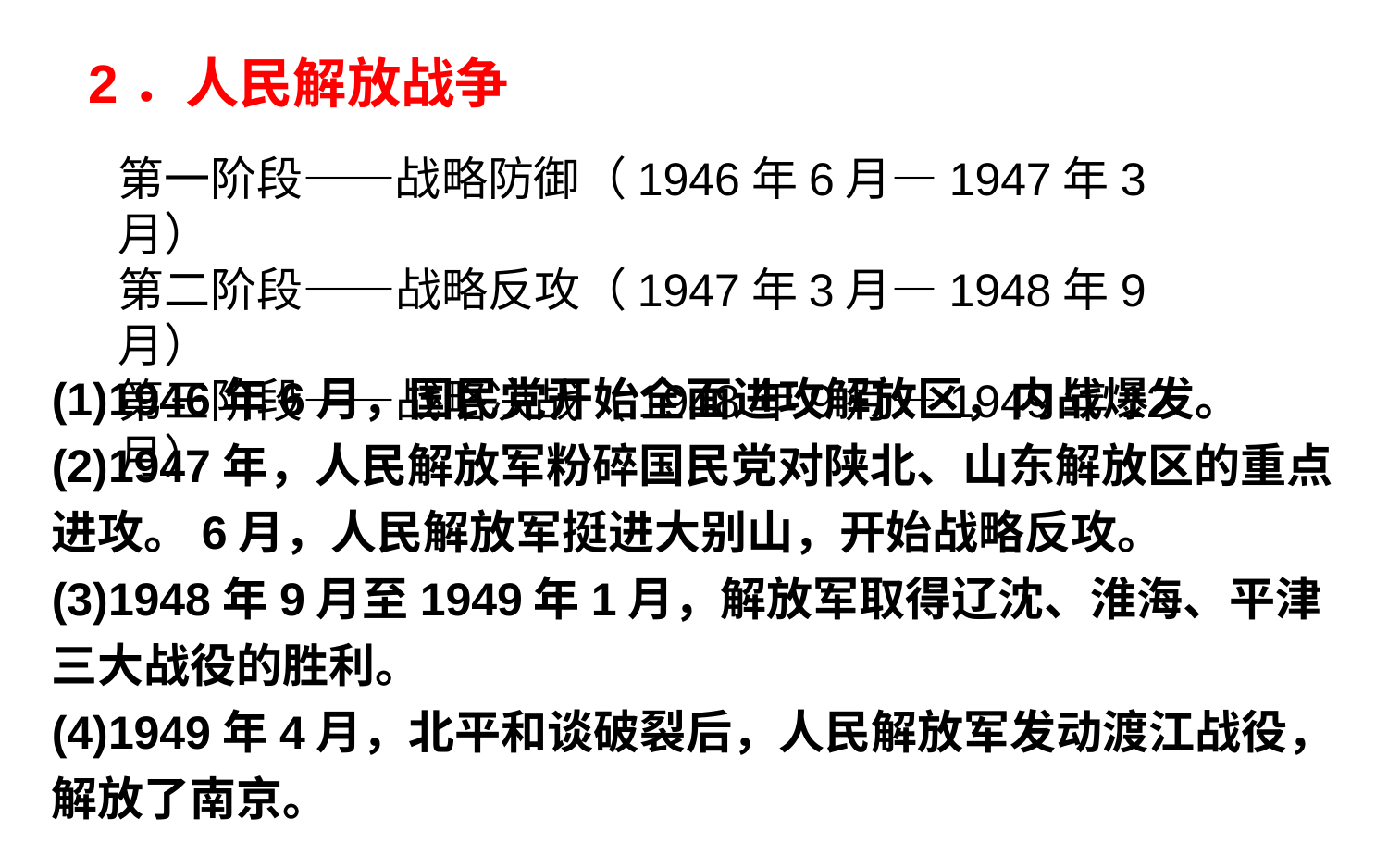

2．人民解放战争
第一阶段——战略防御（1946年6月—1947年3月）
第二阶段——战略反攻（1947年3月—1948年9月）
第三阶段——战略决战（1948年9月—1949年12月）
(1)1946年6月，国民党开始全面进攻解放区，内战爆发。
(2)1947年，人民解放军粉碎国民党对陕北、山东解放区的重点进攻。6月，人民解放军挺进大别山，开始战略反攻。
(3)1948年9月至1949年1月，解放军取得辽沈、淮海、平津三大战役的胜利。
(4)1949年4月，北平和谈破裂后，人民解放军发动渡江战役，解放了南京。